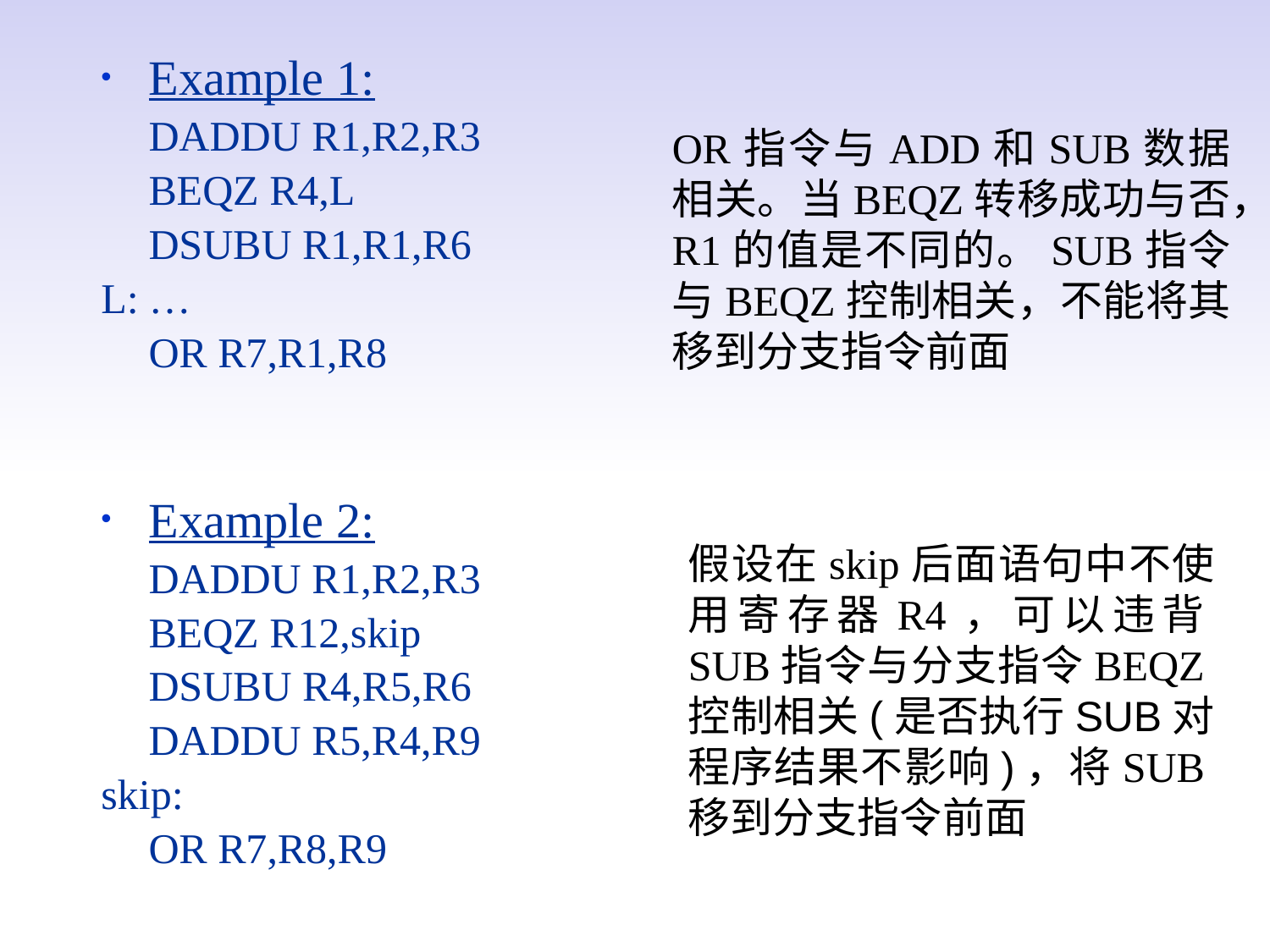

Example 1:
	DADDU R1,R2,R3
	BEQZ R4,L
	DSUBU R1,R1,R6
L:	…
	OR R7,R1,R8

Example 2:
	DADDU R1,R2,R3
	BEQZ R12,skip
	DSUBU R4,R5,R6
	DADDU R5,R4,R9
skip:
	OR R7,R8,R9

OR指令与ADD和SUB数据相关。当BEQZ转移成功与否，R1的值是不同的。SUB指令与BEQZ控制相关，不能将其移到分支指令前面
假设在skip后面语句中不使用寄存器R4，可以违背SUB指令与分支指令BEQZ控制相关(是否执行SUB对程序结果不影响)，将SUB移到分支指令前面